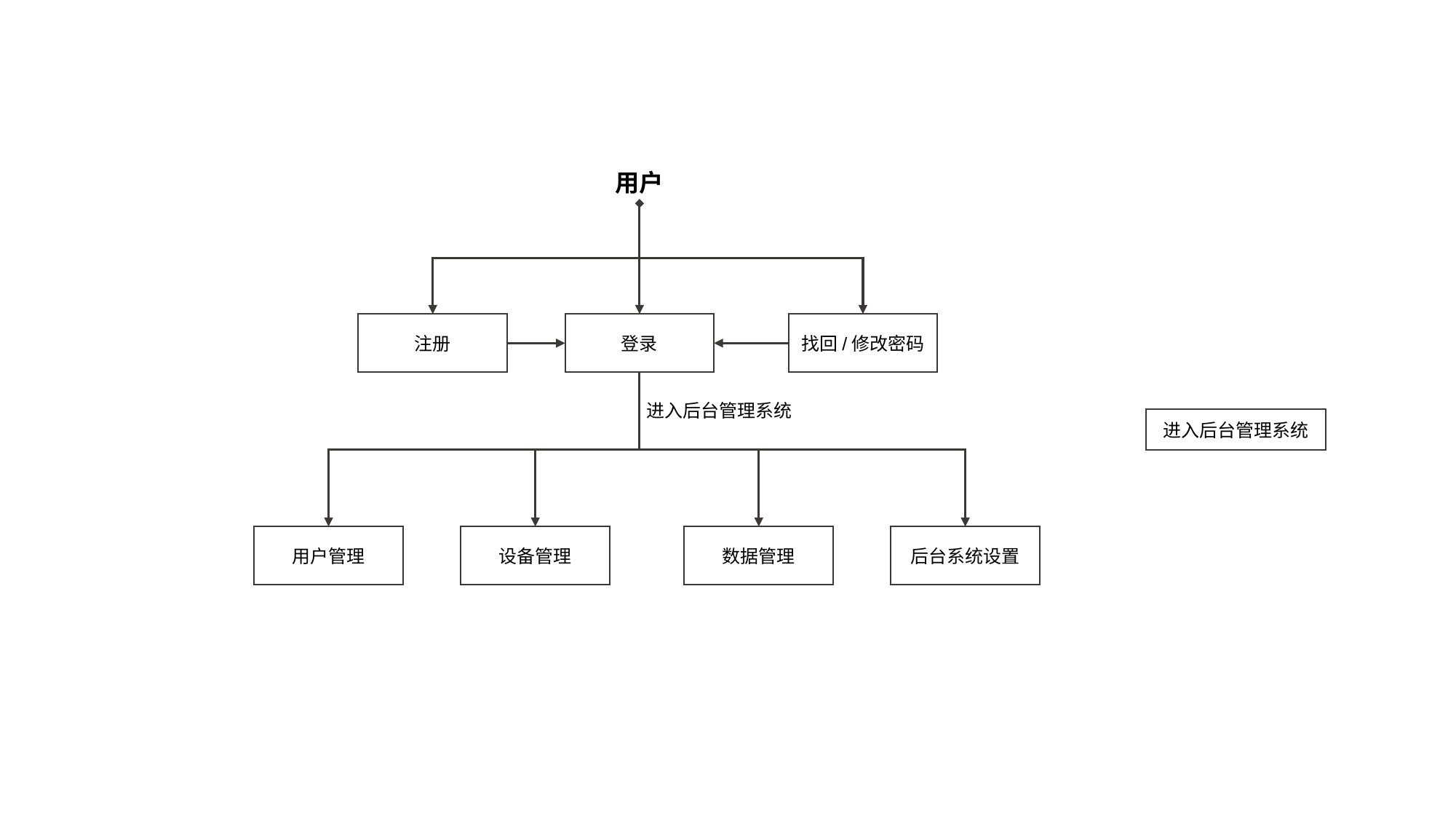

用户
注册
登录
找回/修改密码
进入后台管理系统
用户管理
设备管理
数据管理
后台系统设置
进入后台管理系统